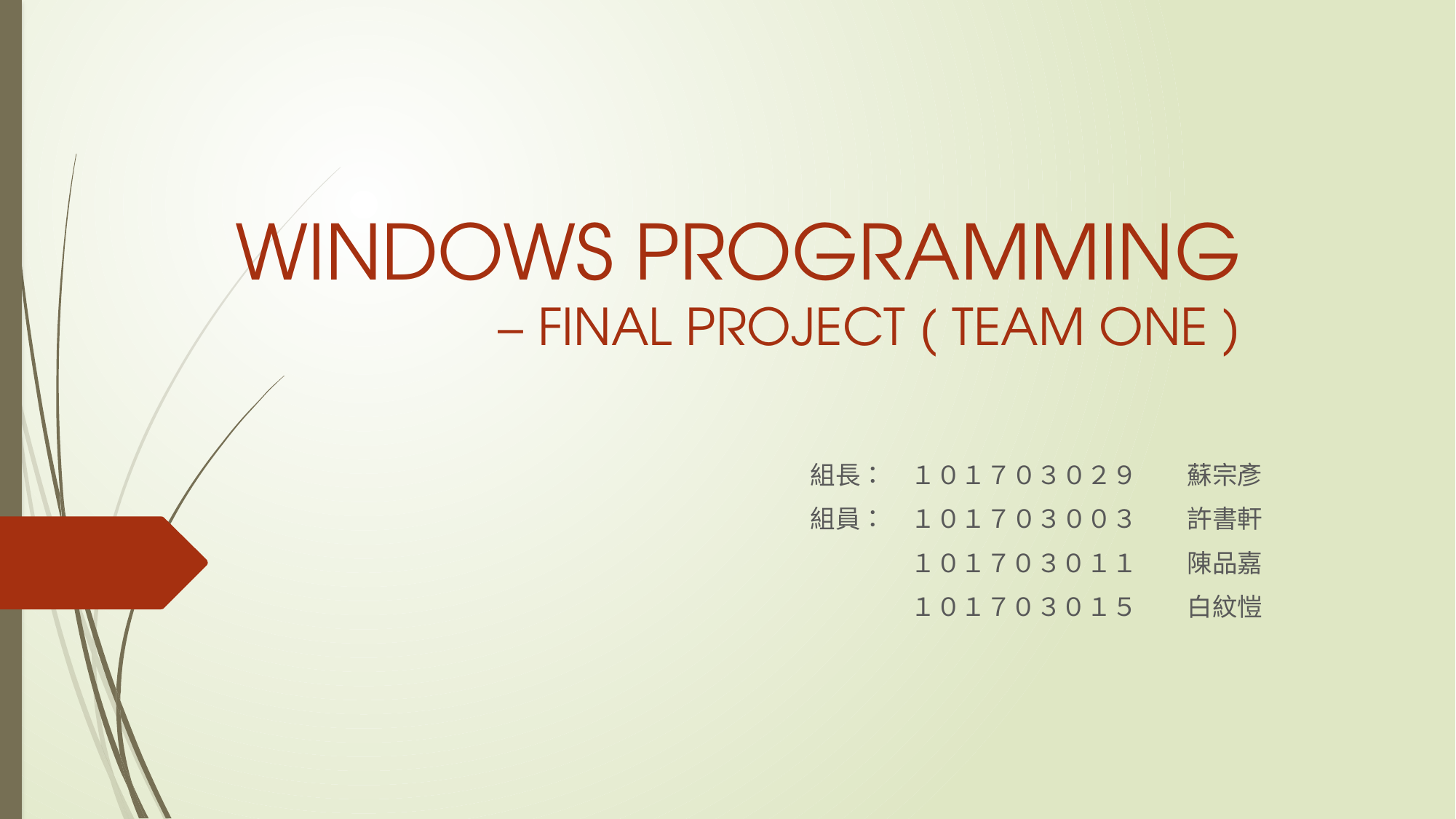

# WINDOWS PROGRAMMING – FINAL PROJECT ( TEAM ONE )
組長：　１０１７０３０２９　　蘇宗彥
組員：　１０１７０３００３　　許書軒
１０１７０３０１１　　陳品嘉
１０１７０３０１５　　白紋愷